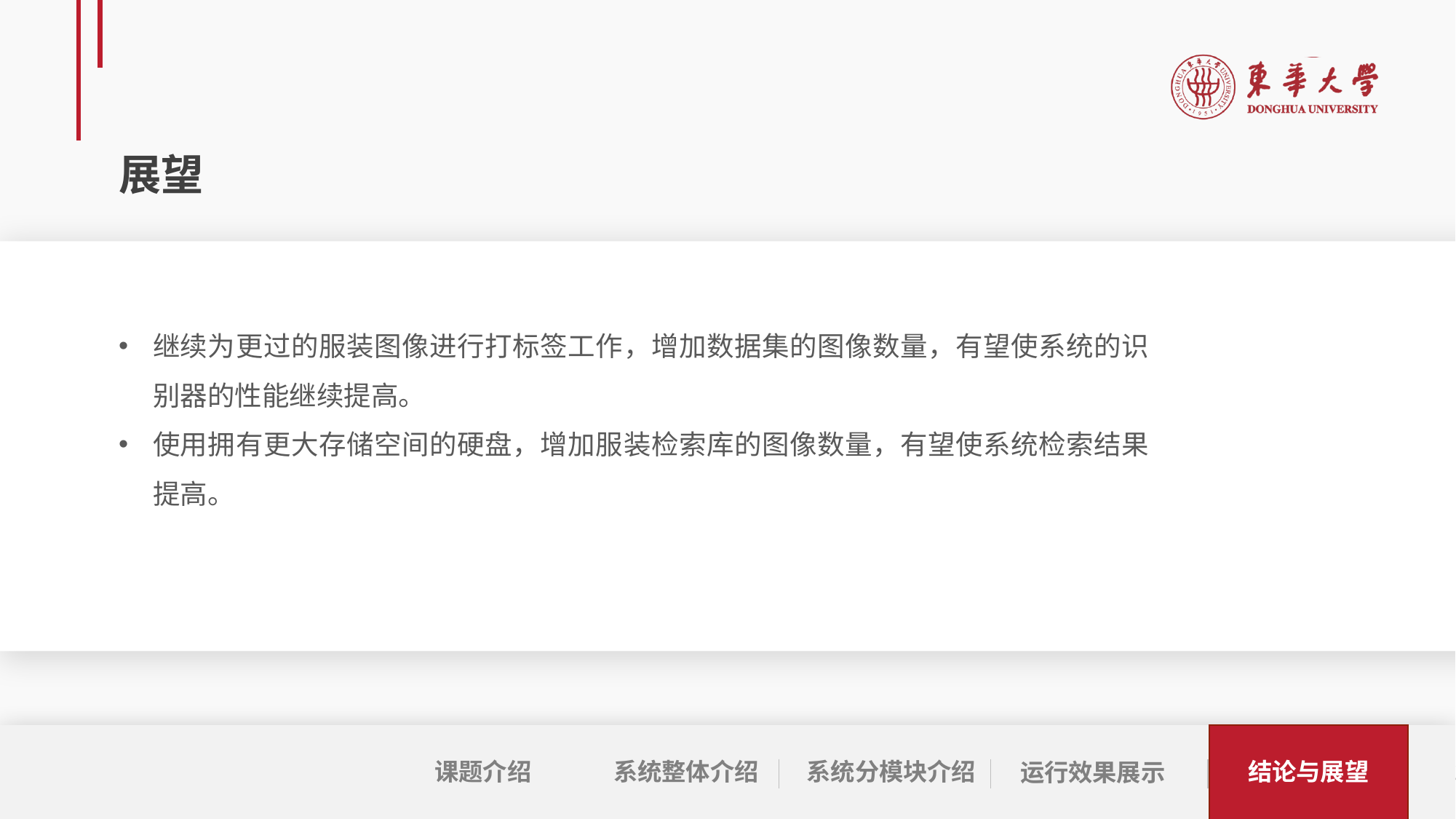

# 展望

继续为更过的服装图像进行打标签工作，增加数据集的图像数量，有望使系统的识别器的性能继续提高。
使用拥有更大存储空间的硬盘，增加服装检索库的图像数量，有望使系统检索结果提高。

系统分模块介绍
结论与展望
课题介绍
系统整体介绍
运行效果展示